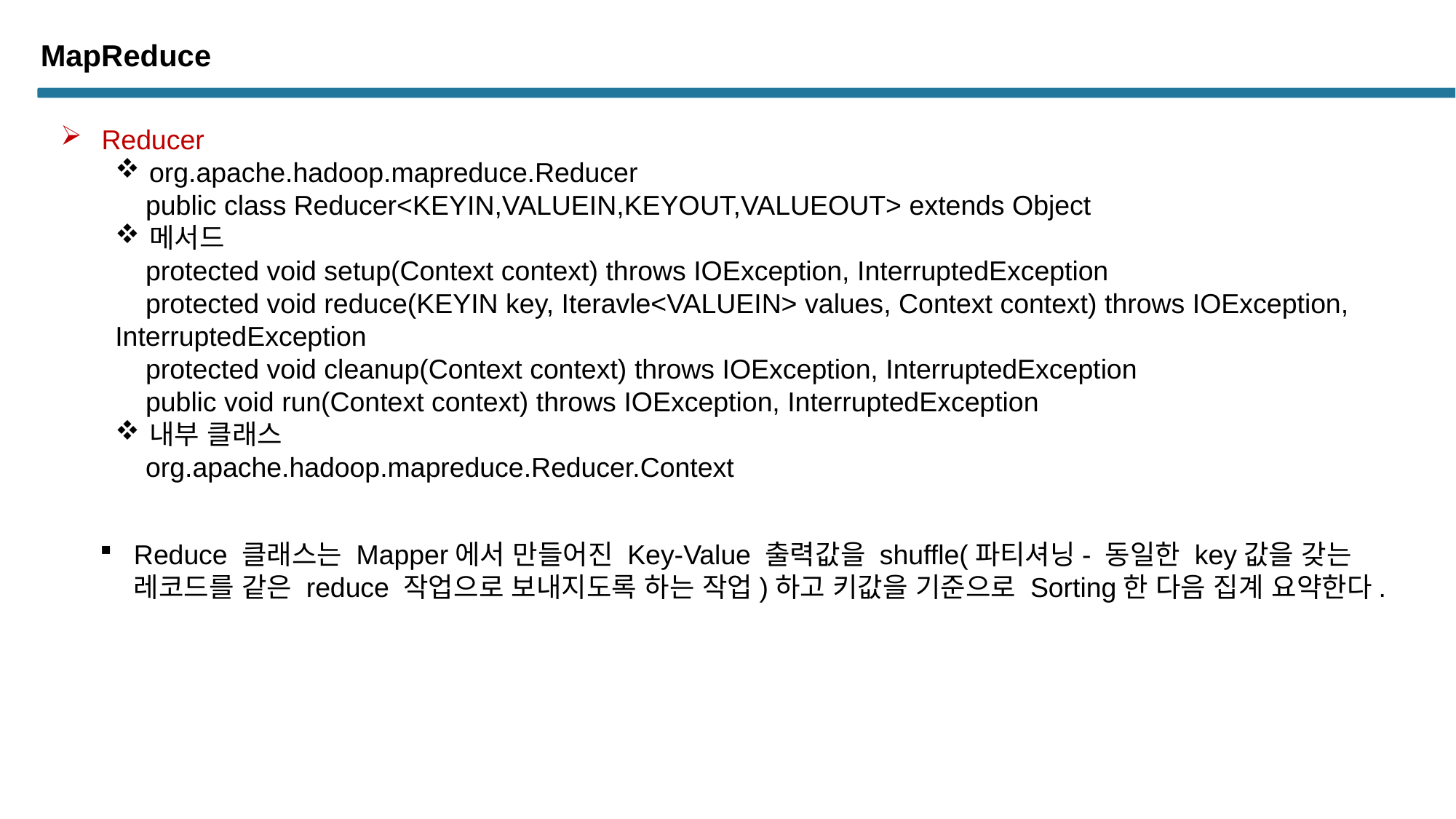

# MapReduce
Reducer
org.apache.hadoop.mapreduce.Reducer
    public class Reducer<KEYIN,VALUEIN,KEYOUT,VALUEOUT> extends Object
메서드
    protected void setup(Context context) throws IOException, InterruptedException
    protected void reduce(KEYIN key, Iteravle<VALUEIN> values, Context context) throws IOException, InterruptedException
    protected void cleanup(Context context) throws IOException, InterruptedException
    public void run(Context context) throws IOException, InterruptedException
내부 클래스
    org.apache.hadoop.mapreduce.Reducer.Context
Reduce 클래스는 Mapper에서 만들어진 Key-Value 출력값을 shuffle(파티셔닝- 동일한 key값을 갖는 레코드를 같은 reduce 작업으로 보내지도록 하는 작업)하고 키값을 기준으로 Sorting한 다음 집계 요약한다.